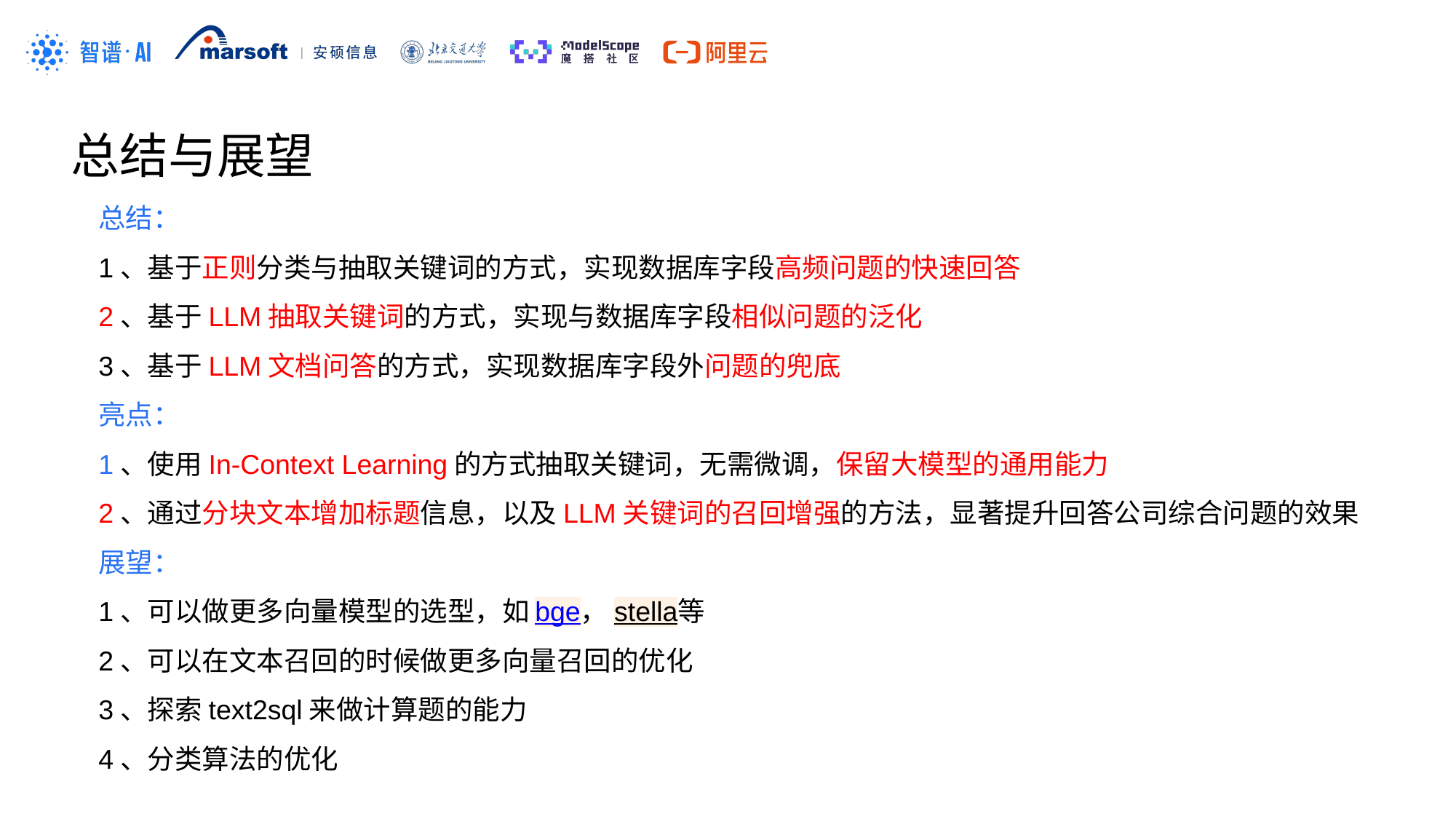

总结与展望
总结：
1、基于正则分类与抽取关键词的方式，实现数据库字段高频问题的快速回答
2、基于LLM抽取关键词的方式，实现与数据库字段相似问题的泛化
3、基于LLM文档问答的方式，实现数据库字段外问题的兜底
亮点：
1、使用In-Context Learning的方式抽取关键词，无需微调，保留大模型的通用能力
2、通过分块文本增加标题信息，以及LLM关键词的召回增强的方法，显著提升回答公司综合问题的效果
展望：
1、可以做更多向量模型的选型，如	bge，stella等
2、可以在文本召回的时候做更多向量召回的优化
3、探索text2sql来做计算题的能力
4、分类算法的优化